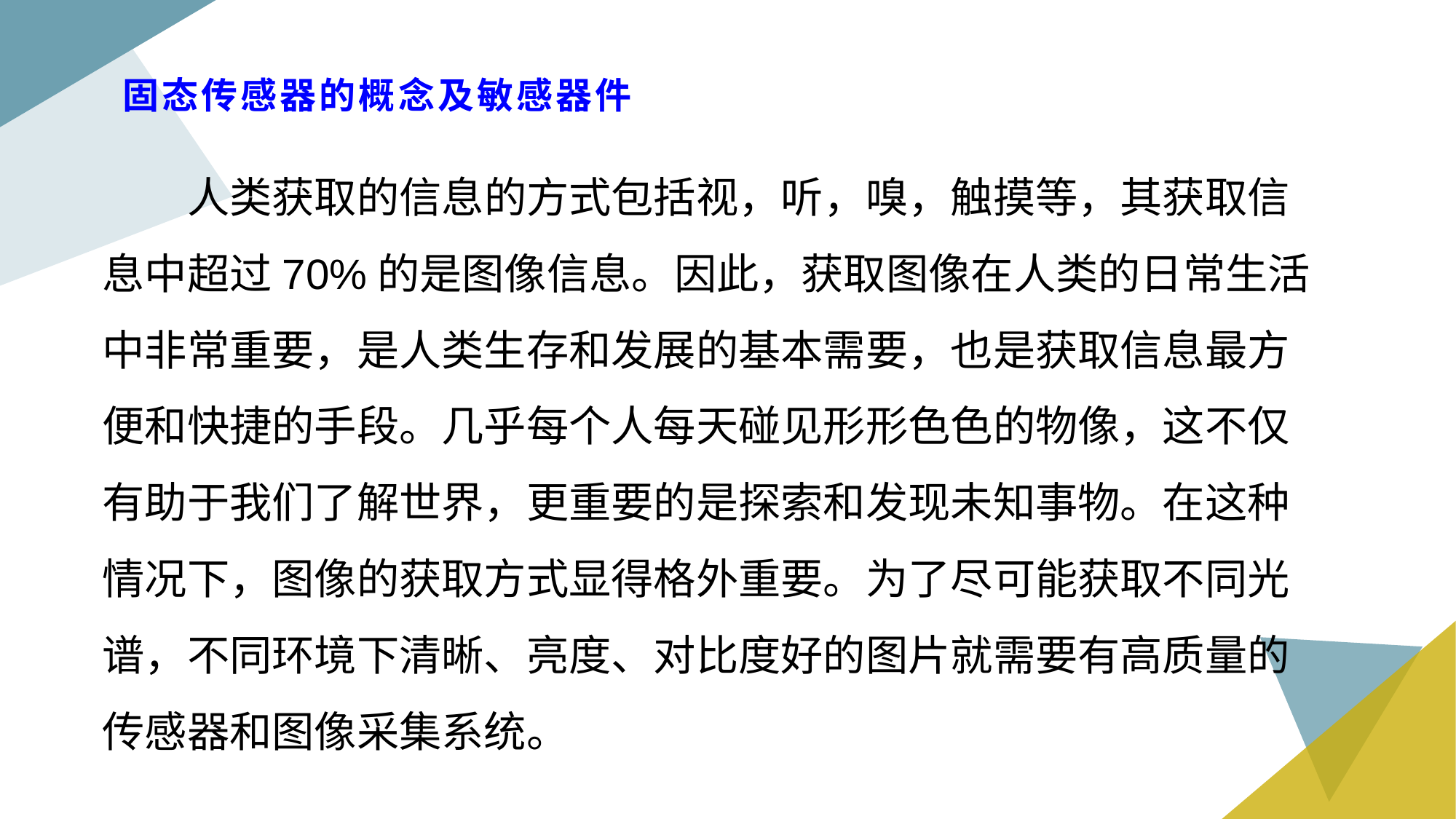

# 固态传感器的概念及敏感器件
人类获取的信息的方式包括视，听，嗅，触摸等，其获取信息中超过70%的是图像信息。因此，获取图像在人类的日常生活中非常重要，是人类生存和发展的基本需要，也是获取信息最方便和快捷的手段。几乎每个人每天碰见形形色色的物像，这不仅有助于我们了解世界，更重要的是探索和发现未知事物。在这种情况下，图像的获取方式显得格外重要。为了尽可能获取不同光谱，不同环境下清晰、亮度、对比度好的图片就需要有高质量的传感器和图像采集系统。